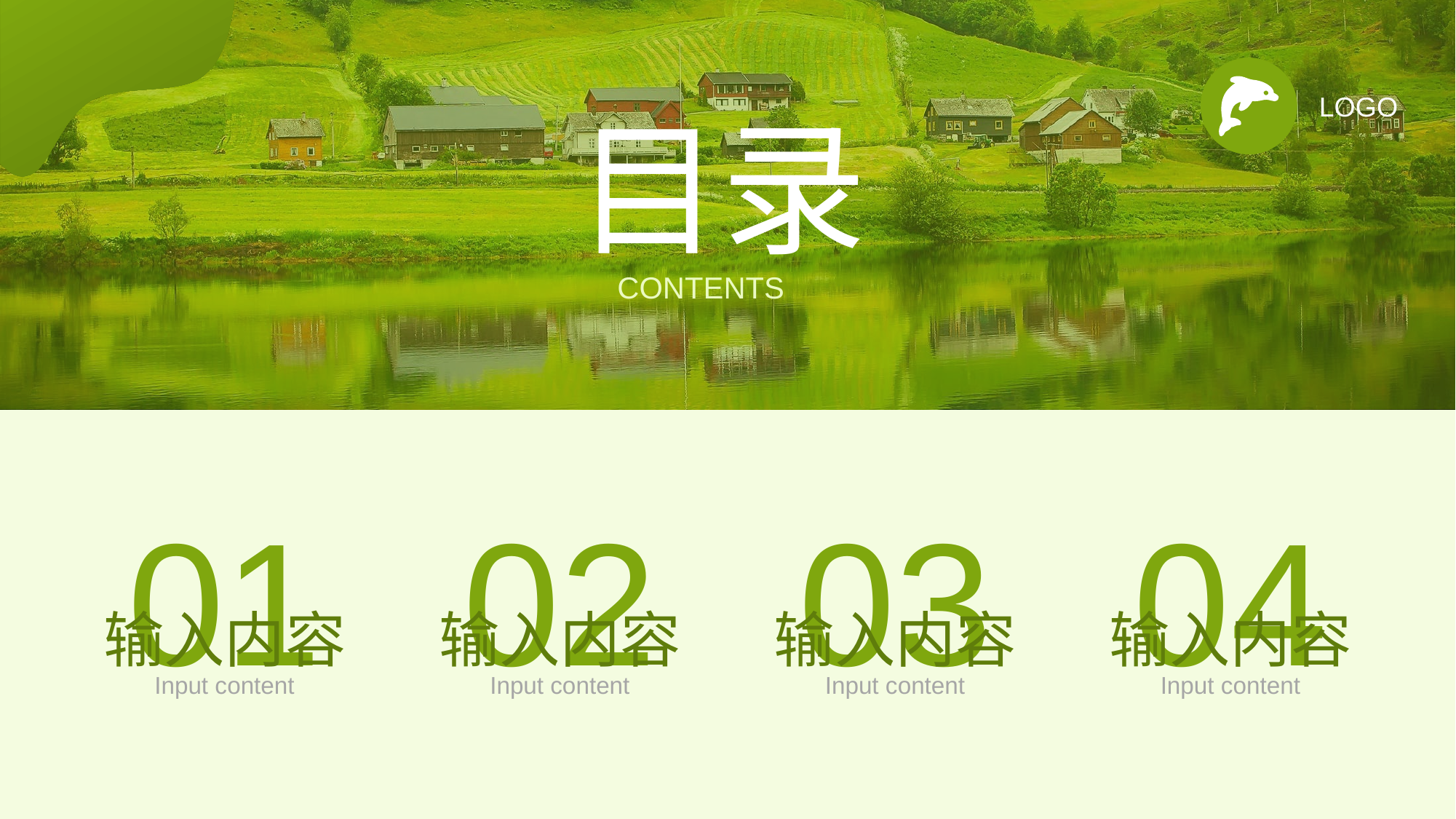

01
02
03
04
输入内容
输入内容
输入内容
输入内容
Input content
Input content
Input content
Input content